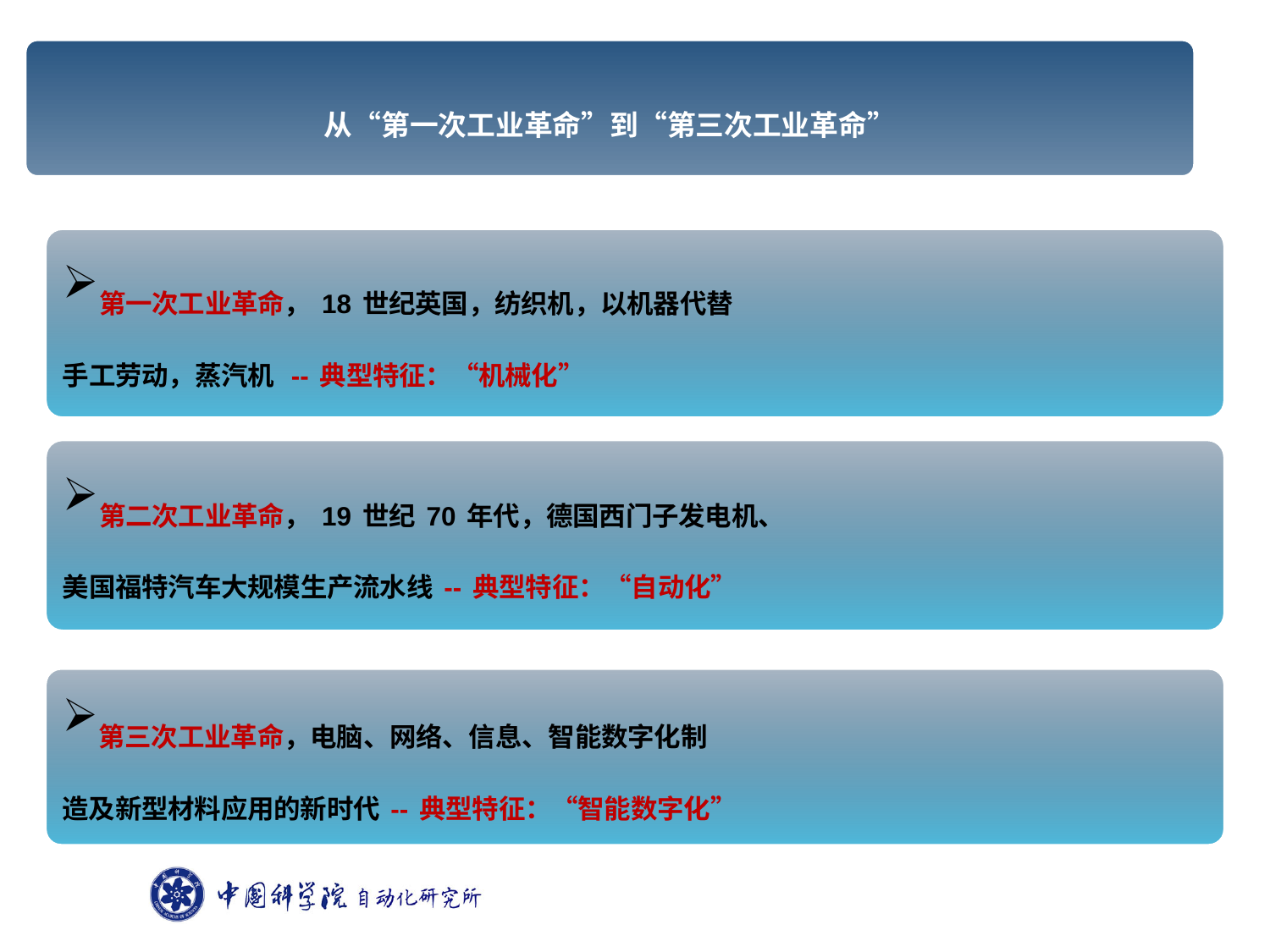

从“第一次工业革命”到“第三次工业革命”
第一次工业革命，18世纪英国，纺织机，以机器代替
手工劳动，蒸汽机 --典型特征：“机械化”
第二次工业革命，19世纪70年代，德国西门子发电机、
美国福特汽车大规模生产流水线--典型特征：“自动化”
第三次工业革命，电脑、网络、信息、智能数字化制
造及新型材料应用的新时代--典型特征：“智能数字化”